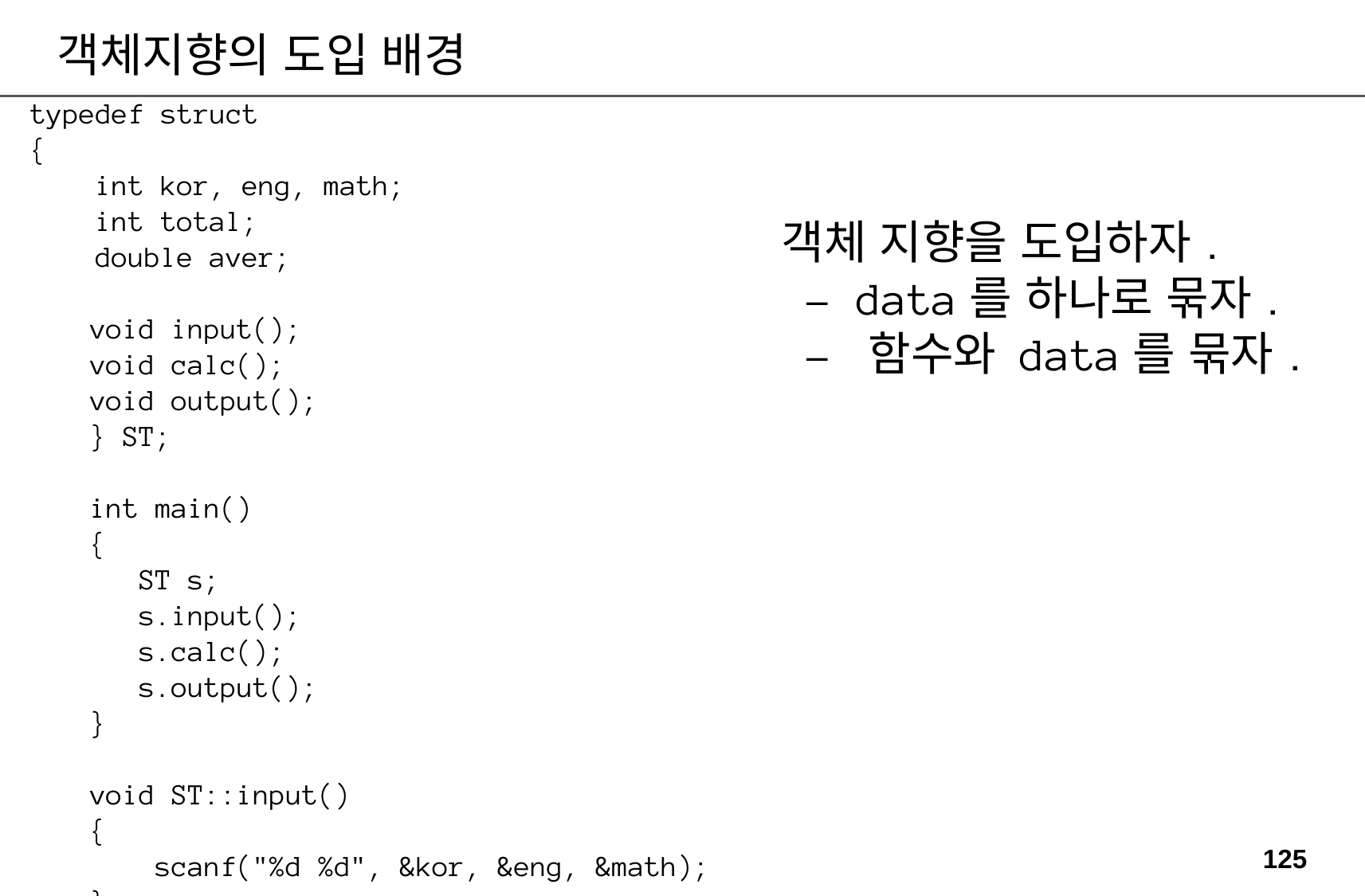

객체지향의 도입 배경
typedef struct
{
    int kor, eng, math;
    int total;
    double aver;

void input();
void calc();
void output();
} ST;

int main()
{
   ST s;
   s.input();
   s.calc();
   s.output();
}

void ST::input()
{
    scanf("%d %d", &kor, &eng, &math);
}
void ST::calc()
{
total = kor + eng + math;
aver = total/3.;
}
void ST::output()
{
    printf("%d %d %d %d %5.2lf", kor, eng, math, total, aver);
}
객체 지향을 도입하자.
 - data를 하나로 묶자.
 - 함수와 data를 묶자.